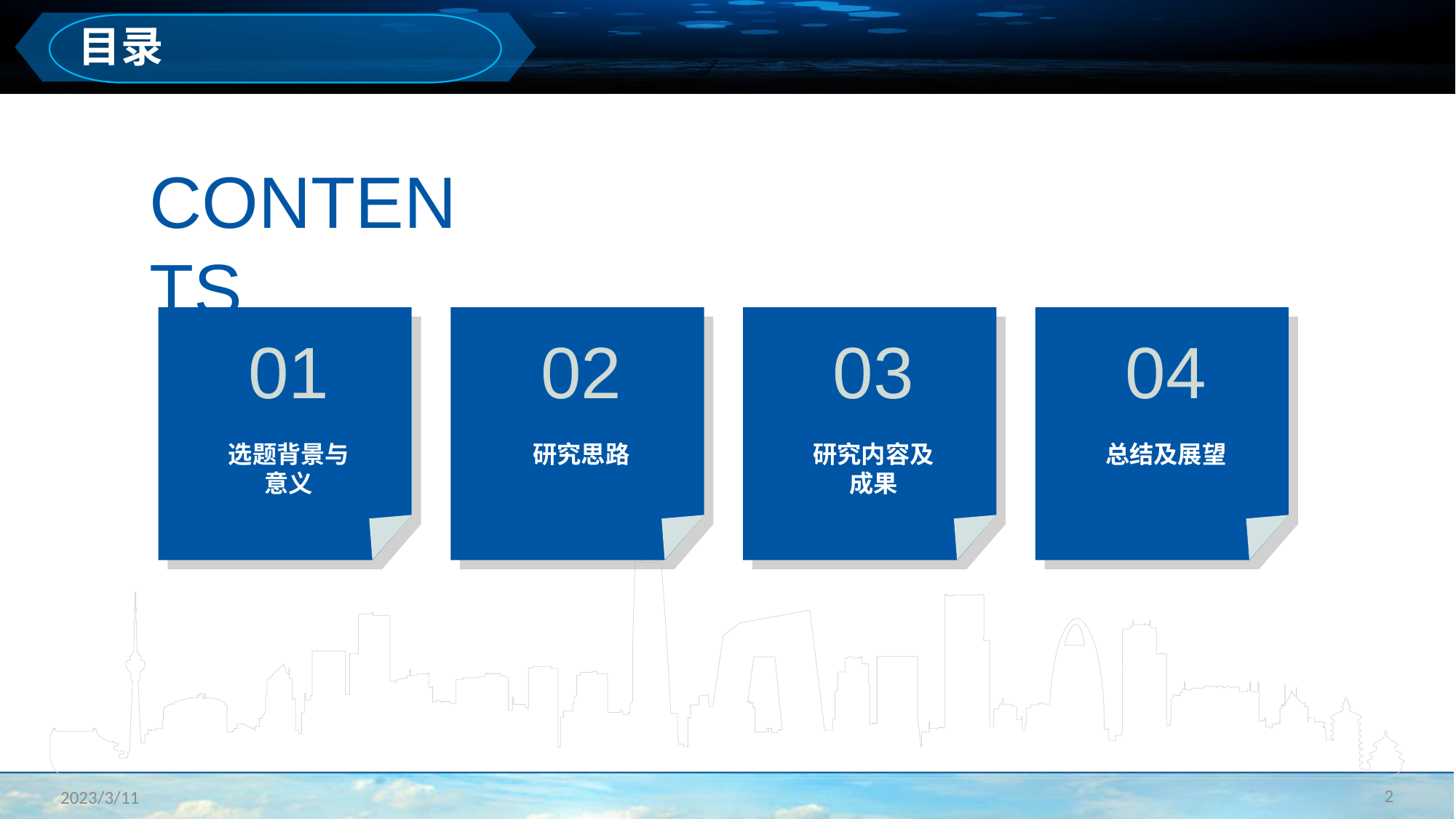

目录
CONTENTS

01
选题背景与
意义

02
研究思路

03
研究内容及
成果

04
总结及展望

2
2023/3/11